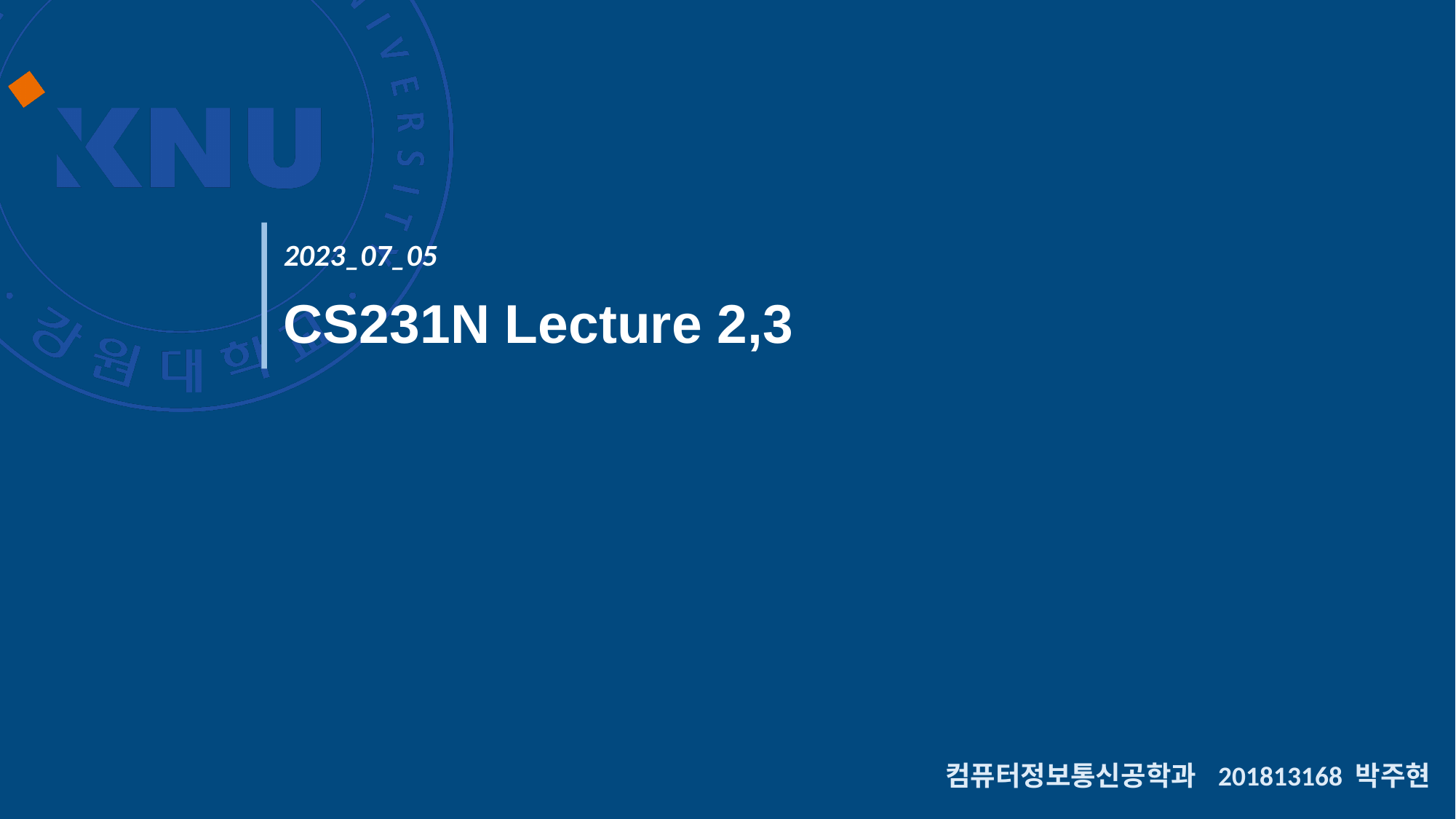

2023_07_05
# CS231N Lecture 2,3
컴퓨터정보통신공학과  201813168 박주현